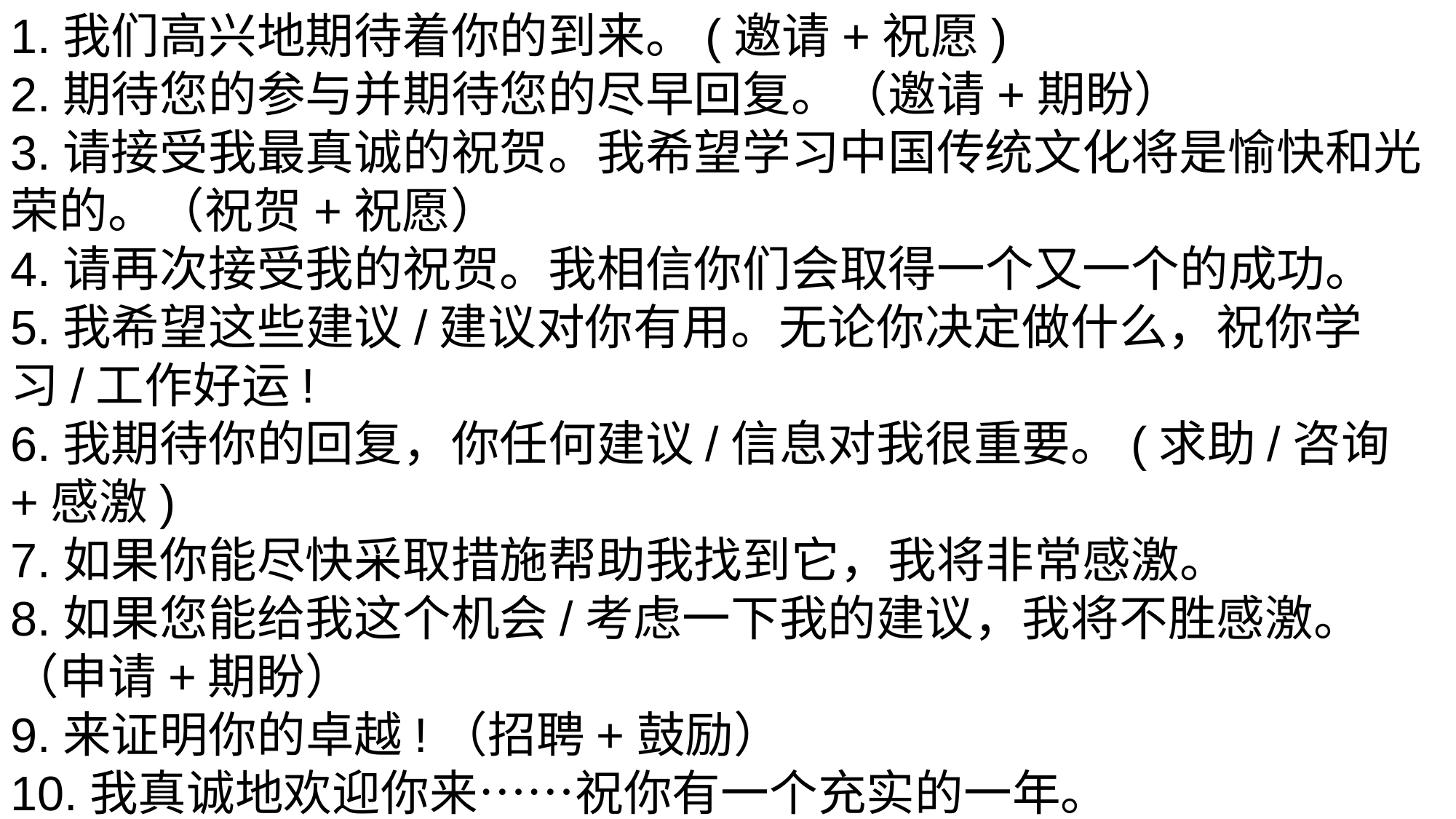

1.我们高兴地期待着你的到来。(邀请+祝愿)
2.期待您的参与并期待您的尽早回复。（邀请+期盼）
3.请接受我最真诚的祝贺。我希望学习中国传统文化将是愉快和光荣的。（祝贺+祝愿）
4.请再次接受我的祝贺。我相信你们会取得一个又一个的成功。
5.我希望这些建议/建议对你有用。无论你决定做什么，祝你学习/工作好运!
6.我期待你的回复，你任何建议/信息对我很重要。(求助/咨询+感激)
7.如果你能尽快采取措施帮助我找到它，我将非常感激。
8.如果您能给我这个机会/考虑一下我的建议，我将不胜感激。（申请+期盼）
9.来证明你的卓越!（招聘+鼓励）
10.我真诚地欢迎你来……祝你有一个充实的一年。